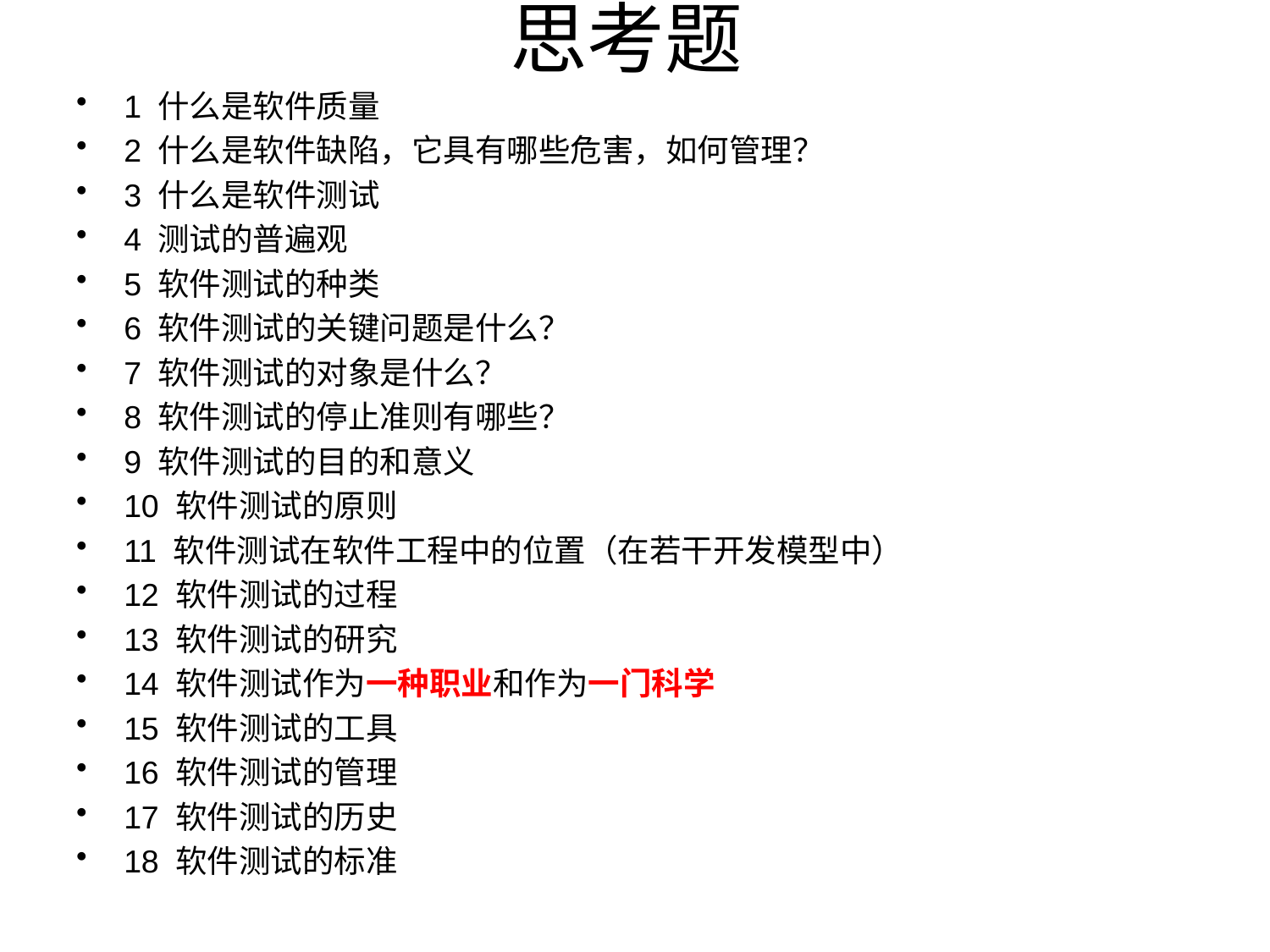

# 思考题
1 什么是软件质量
2 什么是软件缺陷，它具有哪些危害，如何管理？
3 什么是软件测试
4 测试的普遍观
5 软件测试的种类
6 软件测试的关键问题是什么？
7 软件测试的对象是什么？
8 软件测试的停止准则有哪些？
9 软件测试的目的和意义
10 软件测试的原则
11 软件测试在软件工程中的位置（在若干开发模型中）
12 软件测试的过程
13 软件测试的研究
14 软件测试作为一种职业和作为一门科学
15 软件测试的工具
16 软件测试的管理
17 软件测试的历史
18 软件测试的标准